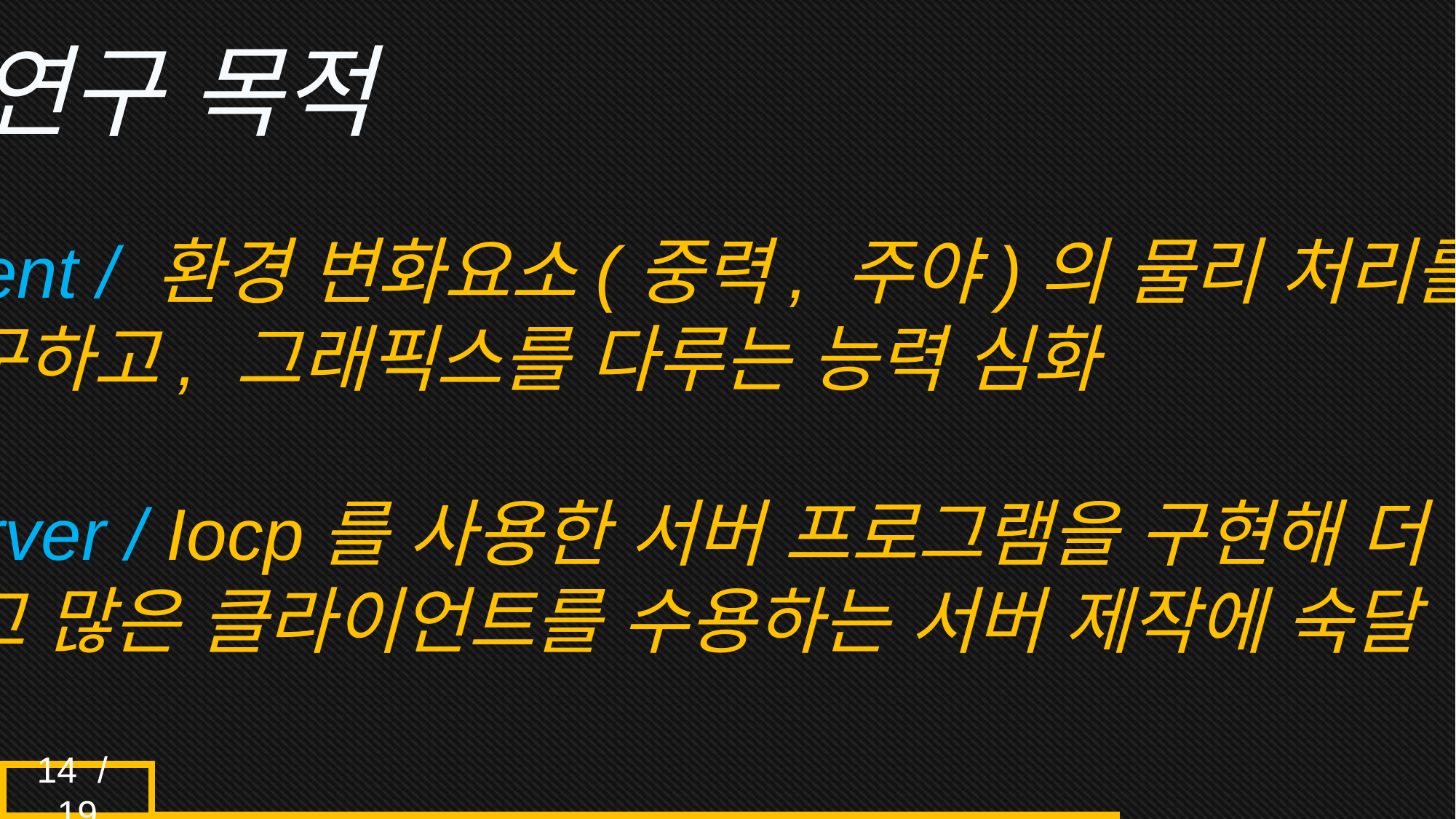

연구 목적
Client / 환경 변화요소(중력, 주야)의 물리 처리를
연구하고, 그래픽스를 다루는 능력 심화

Server / Iocp를 사용한 서버 프로그램을 구현해 더  쾌적
하고 많은 클라이언트를 수용하는 서버 제작에 숙달
14  /  19